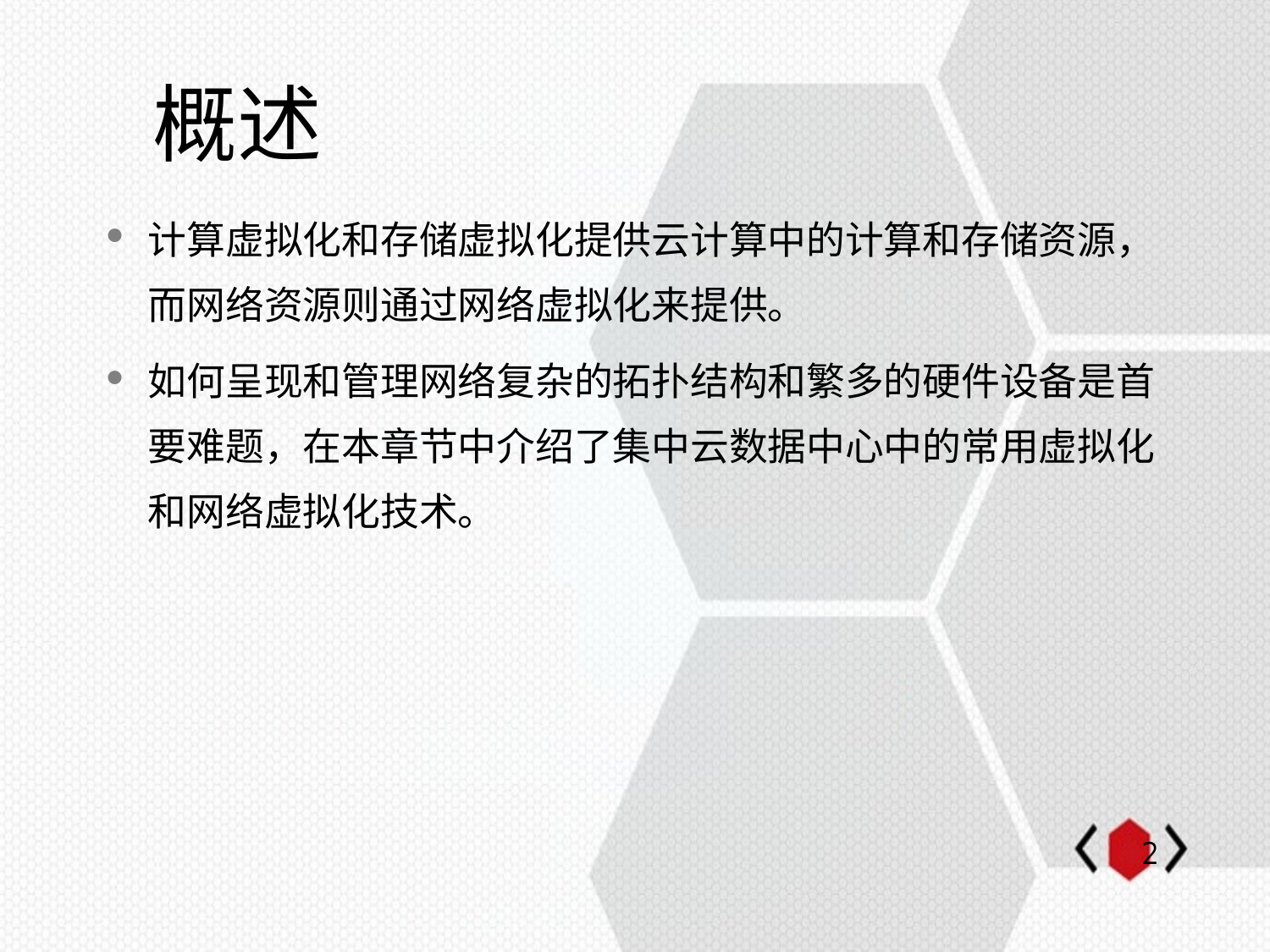

概述
计算虚拟化和存储虚拟化提供云计算中的计算和存储资源，而网络资源则通过网络虚拟化来提供。
如何呈现和管理网络复杂的拓扑结构和繁多的硬件设备是首要难题，在本章节中介绍了集中云数据中心中的常用虚拟化和网络虚拟化技术。
2